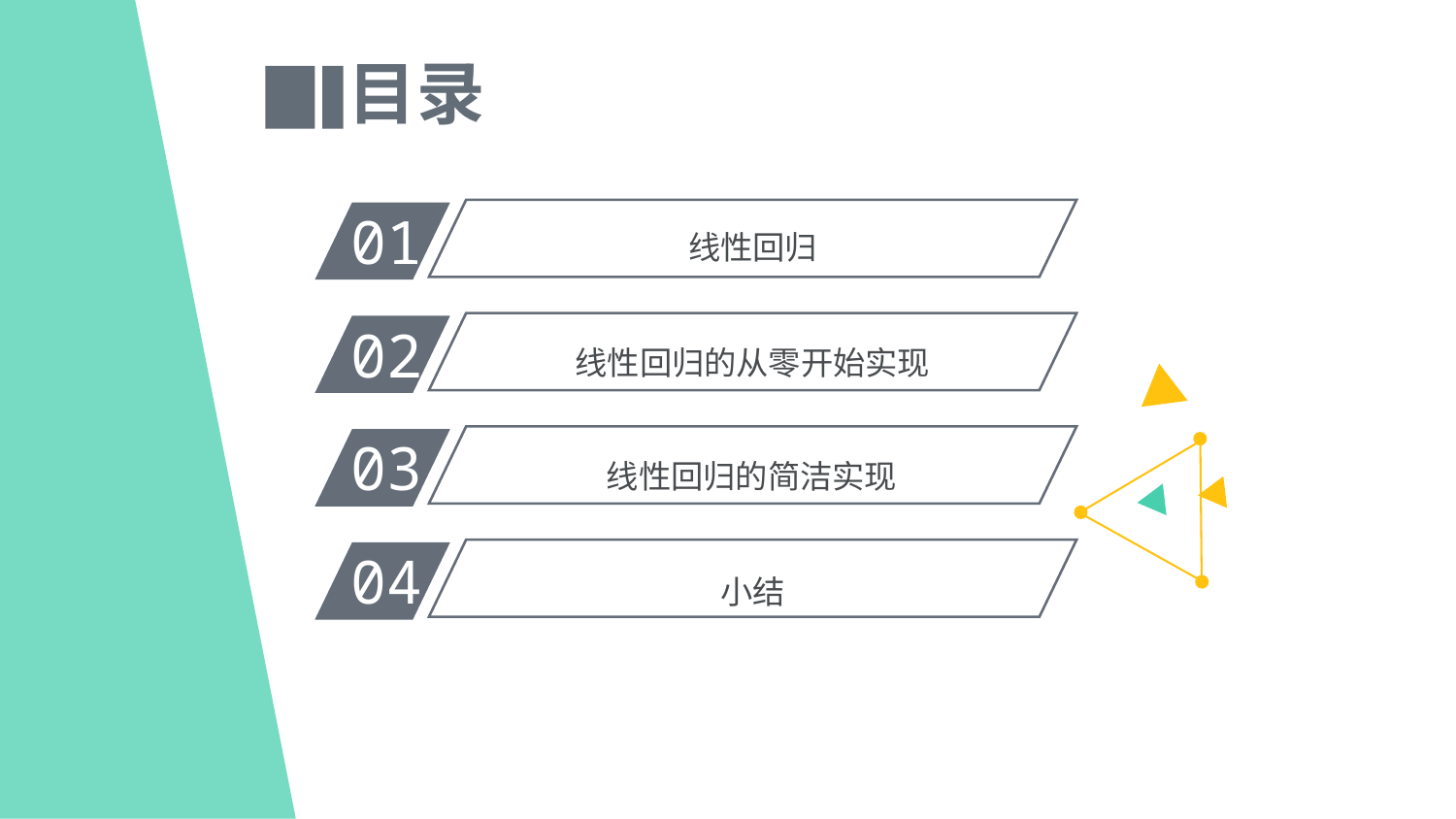

目录

01

线性回归

02

线性回归的从零开始实现

03

线性回归的简洁实现
04

小结